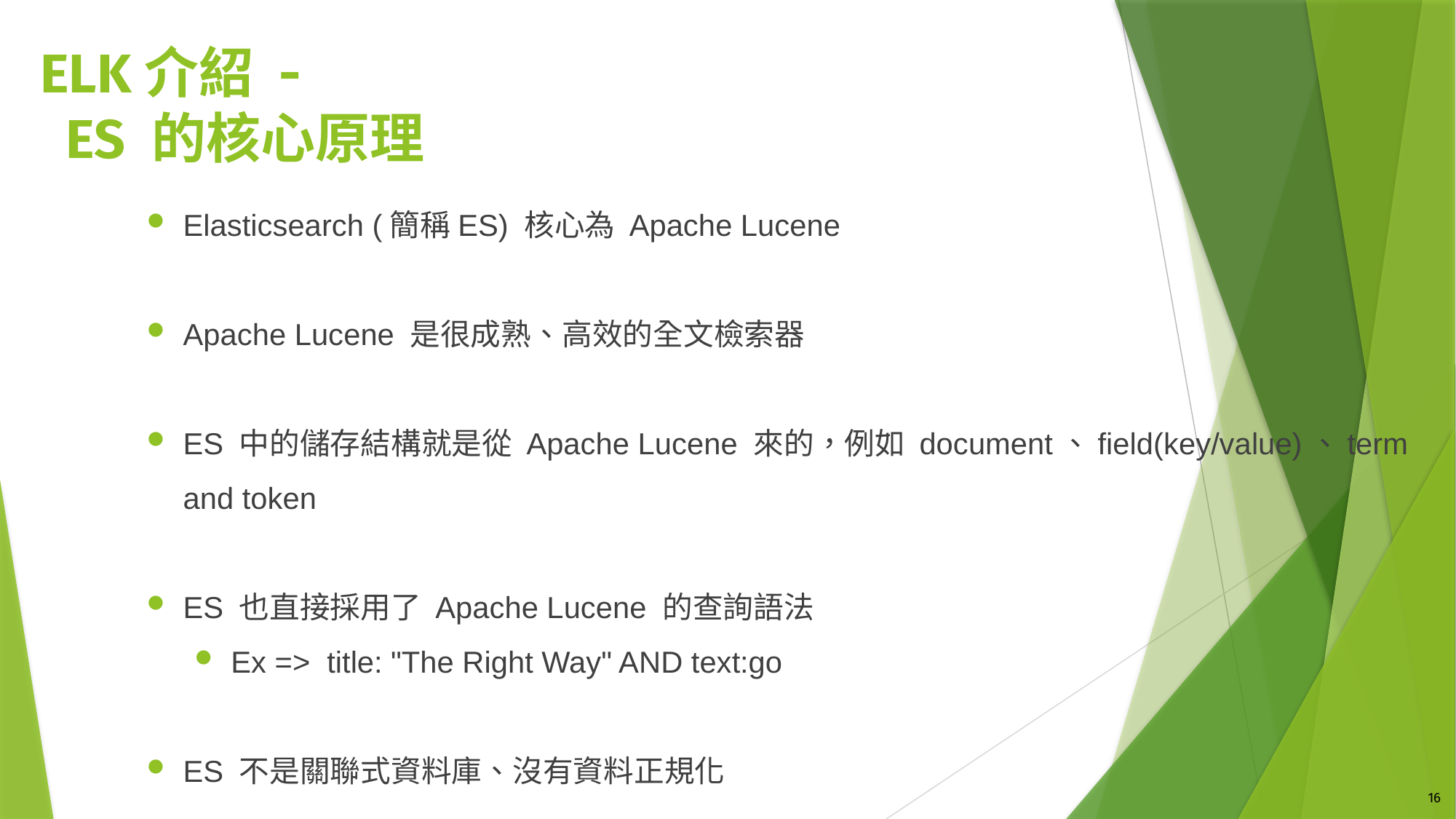

# ELK介紹 - ES 的核心原理
Elasticsearch (簡稱ES) 核心為 Apache Lucene

Apache Lucene 是很成熟、高效的全文檢索器

ES 中的儲存結構就是從 Apache Lucene 來的，例如 document、field(key/value)、term and token

ES 也直接採用了 Apache Lucene 的查詢語法
Ex =>  title: "The Right Way" AND text:go

ES 不是關聯式資料庫、沒有資料正規化
16